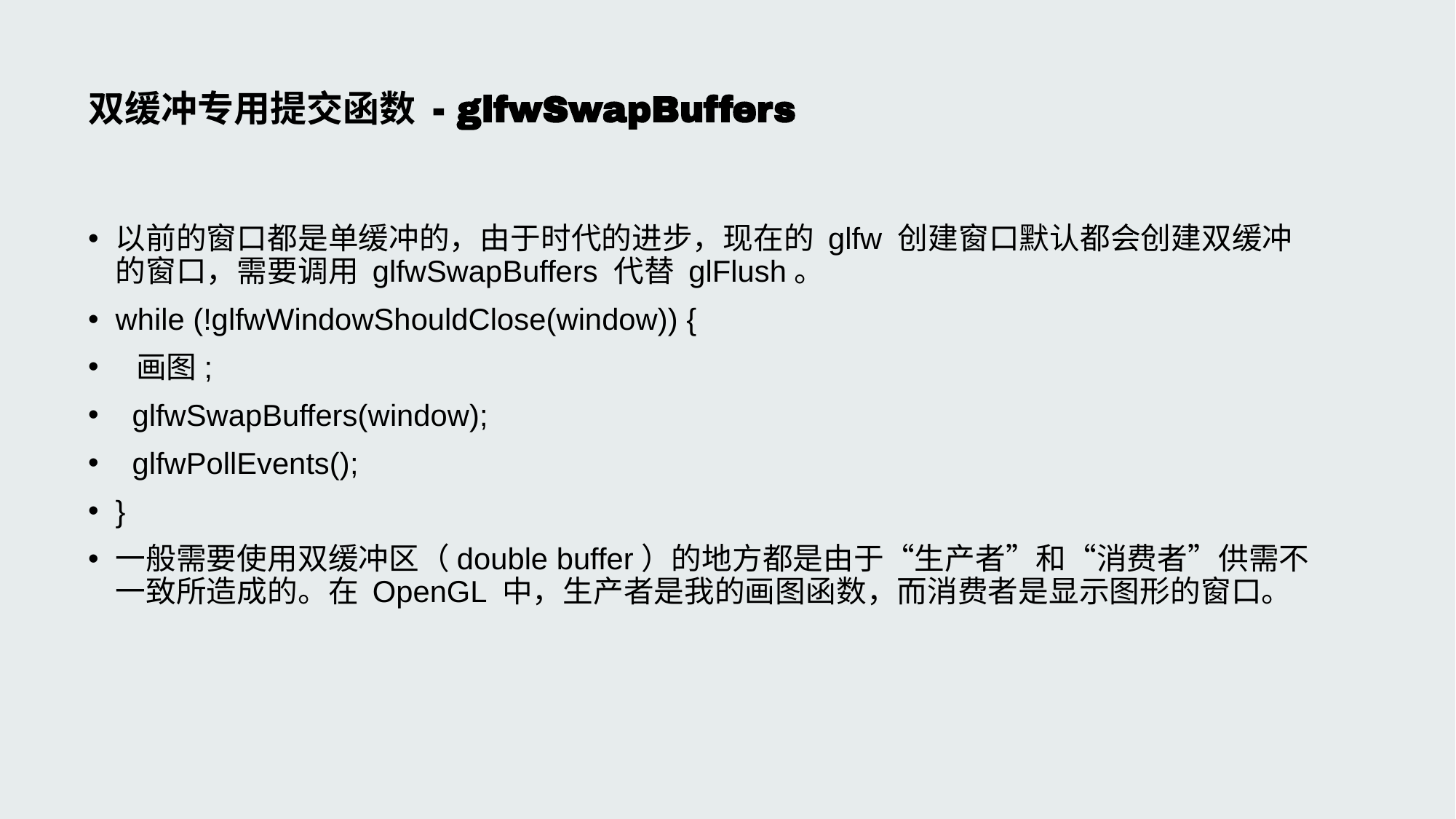

# 双缓冲专用提交函数 - glfwSwapBuffers
以前的窗口都是单缓冲的，由于时代的进步，现在的 glfw 创建窗口默认都会创建双缓冲的窗口，需要调用 glfwSwapBuffers 代替 glFlush。
while (!glfwWindowShouldClose(window)) {
  画图;
  glfwSwapBuffers(window);
  glfwPollEvents();
}
一般需要使用双缓冲区（double buffer）的地方都是由于“生产者”和“消费者”供需不一致所造成的。在 OpenGL 中，生产者是我的画图函数，而消费者是显示图形的窗口。